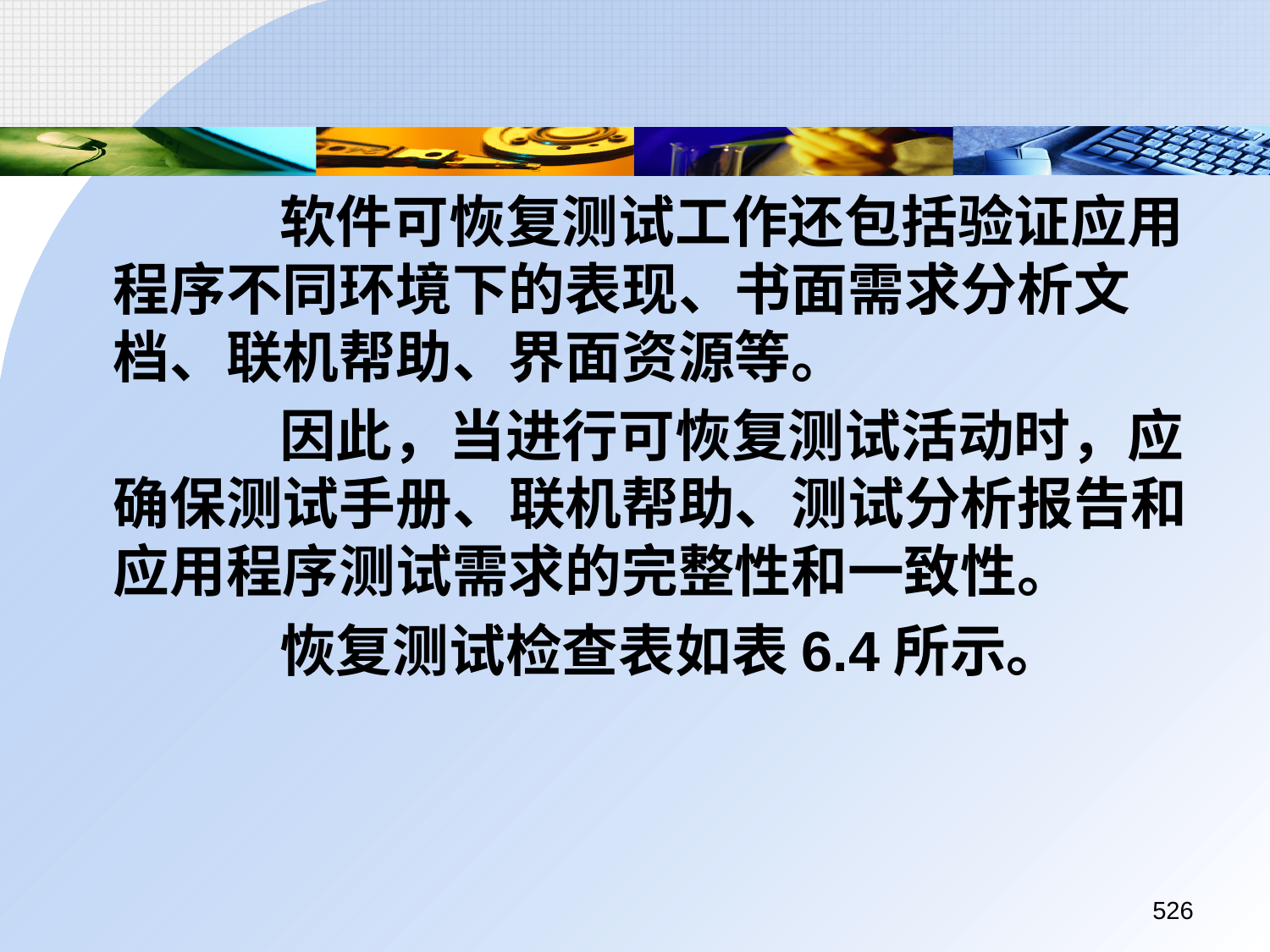

软件可恢复测试工作还包括验证应用程序不同环境下的表现、书面需求分析文档、联机帮助、界面资源等。
		  因此，当进行可恢复测试活动时，应确保测试手册、联机帮助、测试分析报告和应用程序测试需求的完整性和一致性。
		  恢复测试检查表如表6.4所示。

526